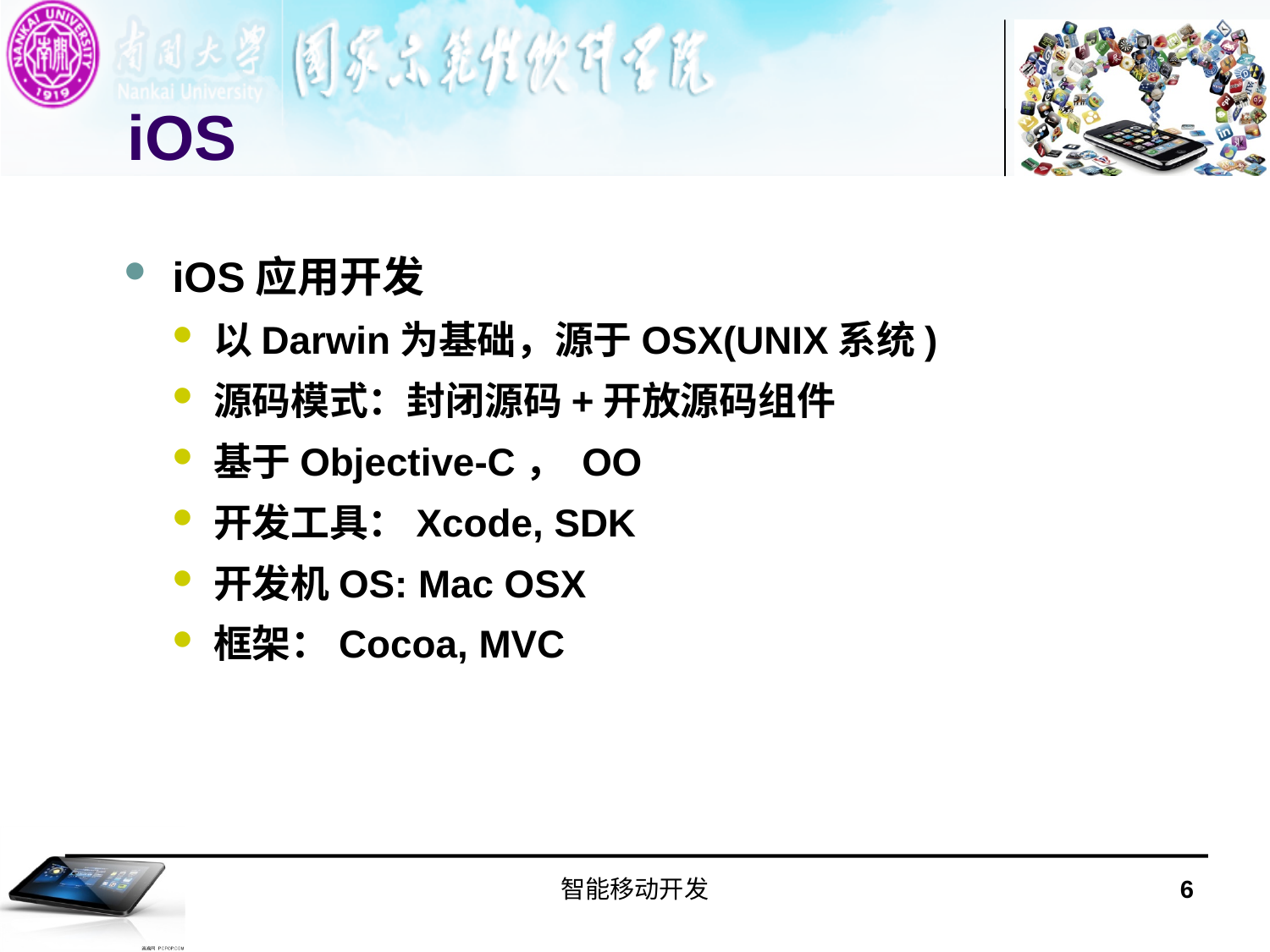

# iOS
iOS应用开发
以Darwin为基础，源于OSX(UNIX系统)
源码模式：封闭源码+开放源码组件
基于Objective-C， OO
开发工具：Xcode, SDK
开发机OS: Mac OSX
框架：Cocoa, MVC
智能移动开发
6